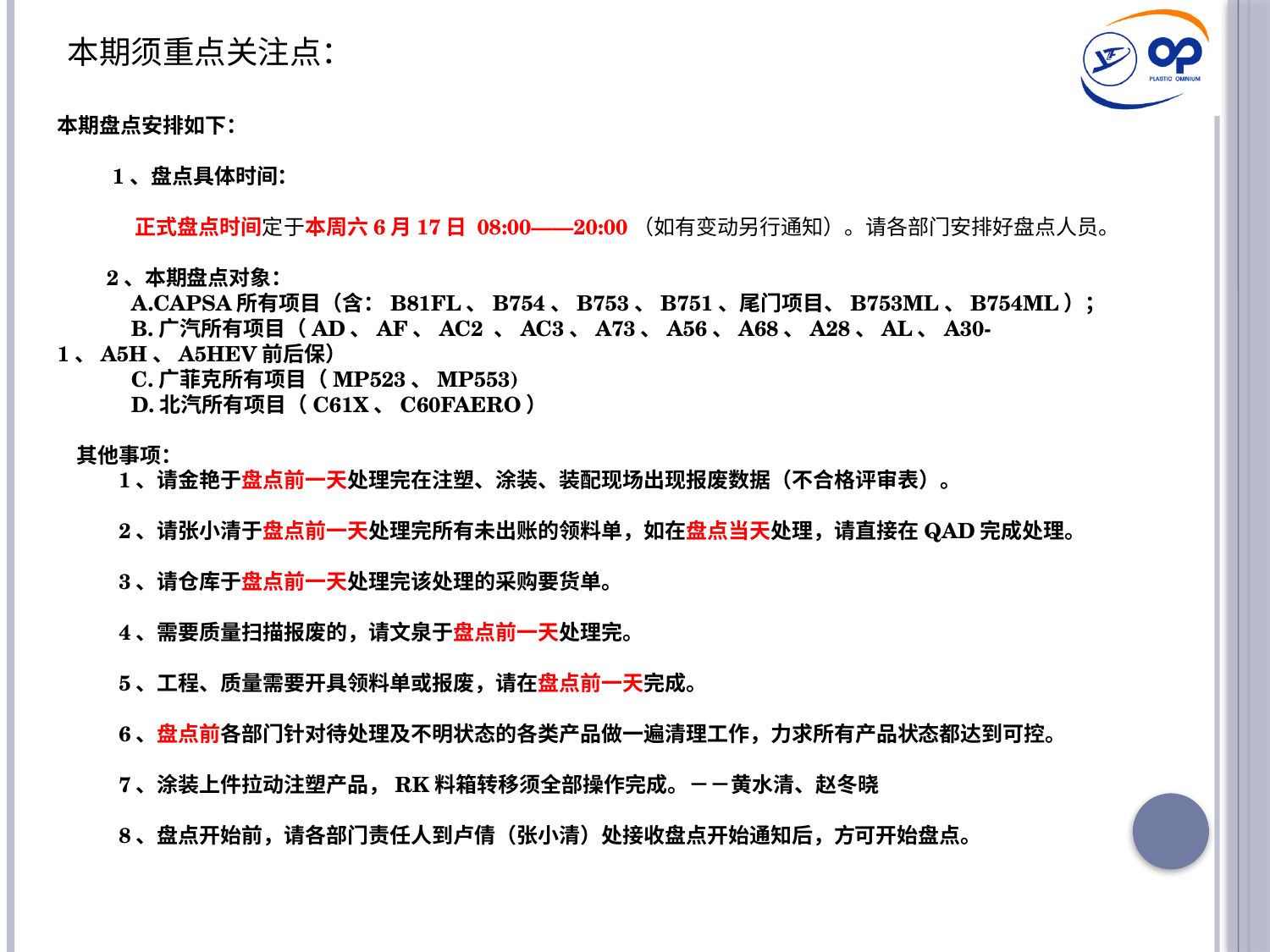

本期须重点关注点：
本期盘点安排如下：

        1、盘点具体时间：

               正式盘点时间定于本周六6月17日 08:00——20:00（如有变动另行通知）。请各部门安排好盘点人员。

        2、本期盘点对象：
            A.CAPSA所有项目（含：B81FL、B754、B753、B751、尾门项目、B753ML、B754ML）；
            B.广汽所有项目（AD、AF、AC2 、AC3、A73、A56、A68、A28、AL、A30-1、A5H、A5HEV前后保）
            C.广菲克所有项目（MP523、MP553)
            D.北汽所有项目（C61X、C60FAERO）

   其他事项：
          1、请金艳于盘点前一天处理完在注塑、涂装、装配现场出现报废数据（不合格评审表）。

          2、请张小清于盘点前一天处理完所有未出账的领料单，如在盘点当天处理，请直接在QAD完成处理。

          3、请仓库于盘点前一天处理完该处理的采购要货单。

          4、需要质量扫描报废的，请文泉于盘点前一天处理完。

          5、工程、质量需要开具领料单或报废，请在盘点前一天完成。

          6、盘点前各部门针对待处理及不明状态的各类产品做一遍清理工作，力求所有产品状态都达到可控。

          7、涂装上件拉动注塑产品，RK料箱转移须全部操作完成。－－黄水清、赵冬晓

          8、盘点开始前，请各部门责任人到卢倩（张小清）处接收盘点开始通知后，方可开始盘点。